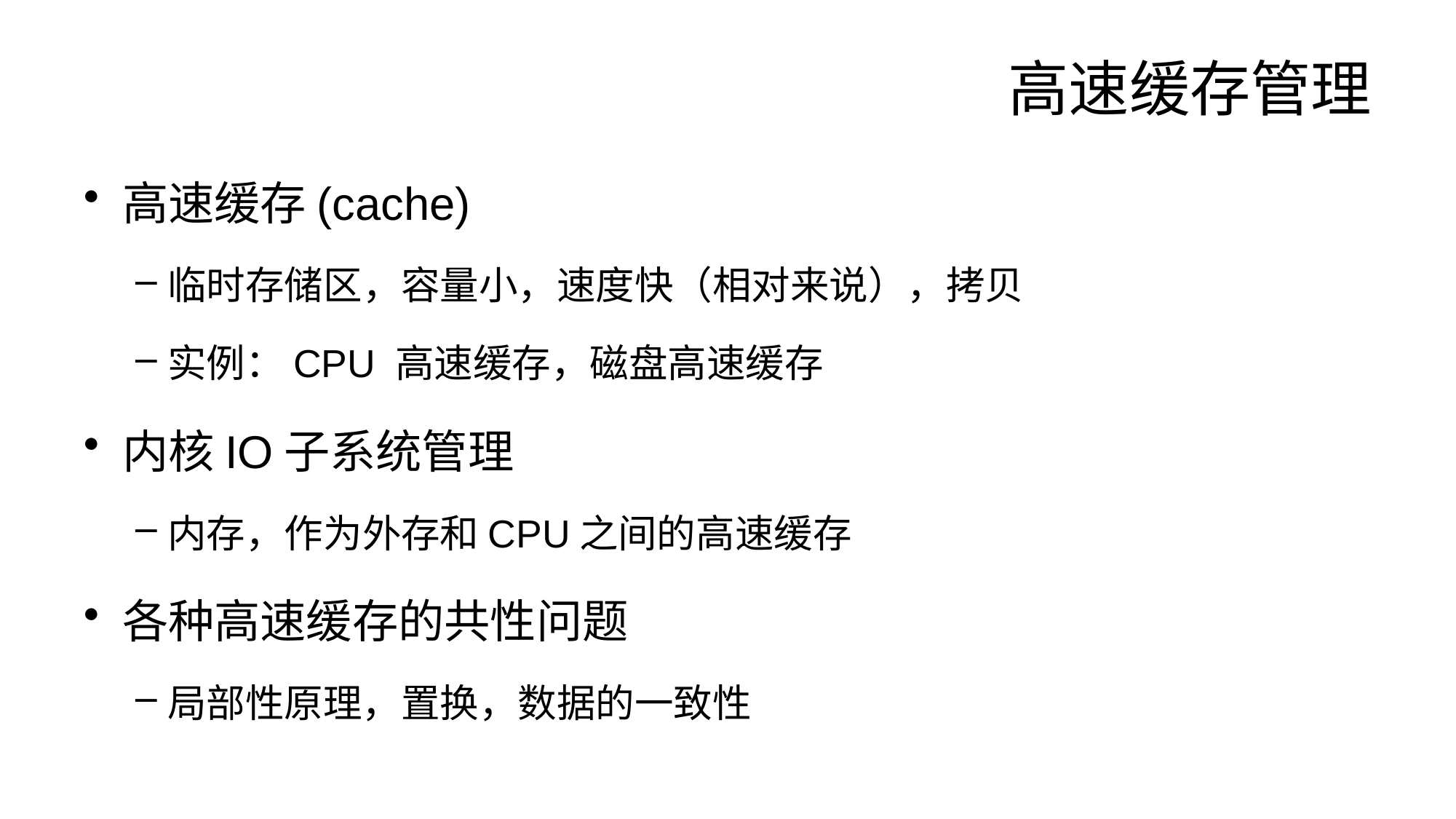

# 高速缓存管理
高速缓存(cache)
临时存储区，容量小，速度快（相对来说），拷贝
实例：CPU 高速缓存，磁盘高速缓存
内核IO子系统管理
内存，作为外存和CPU之间的高速缓存
各种高速缓存的共性问题
局部性原理，置换，数据的一致性